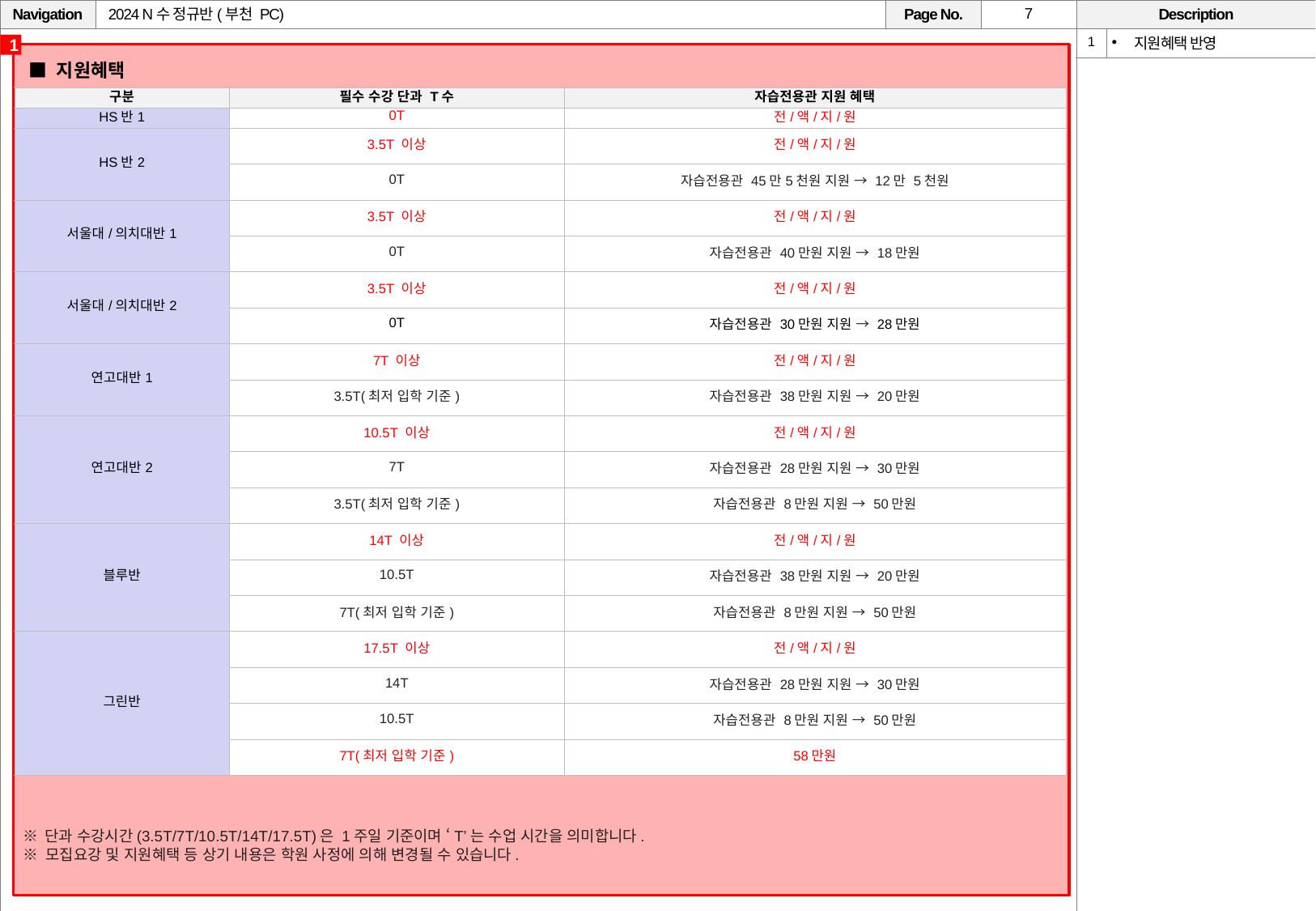

# 2024 N수 정규반(부천 PC)
| 1 | 지원혜택 반영 |
| --- | --- |
1

■ 지원혜택
| 구분 | 필수 수강 단과 T수 | 자습전용관 지원 혜택 |
| --- | --- | --- |
| HS반1 | 0T | 전/액/지/원 |
| HS반2 | 3.5T 이상 | 전/액/지/원 |
|  | 0T | 자습전용관 45만5천원 지원 → 12만 5천원 |
| 서울대/의치대반1 | 3.5T 이상 | 전/액/지/원 |
|  | 0T | 자습전용관 40만원 지원 → 18만원 |
| 서울대/의치대반2 | 3.5T 이상 | 전/액/지/원 |
|  | 0T | 자습전용관 30만원 지원 → 28만원 |
| 연고대반1 | 7T 이상 | 전/액/지/원 |
|  | 3.5T(최저 입학 기준) | 자습전용관 38만원 지원 → 20만원 |
| 연고대반2 | 10.5T 이상 | 전/액/지/원 |
|  | 7T | 자습전용관 28만원 지원 → 30만원 |
|  | 3.5T(최저 입학 기준) | 자습전용관 8만원 지원 → 50만원 |
| 블루반 | 14T 이상 | 전/액/지/원 |
|  | 10.5T | 자습전용관 38만원 지원 → 20만원 |
|  | 7T(최저 입학 기준) | 자습전용관 8만원 지원 → 50만원 |
| 그린반 | 17.5T 이상 | 전/액/지/원 |
|  | 14T | 자습전용관 28만원 지원 → 30만원 |
|  | 10.5T | 자습전용관 8만원 지원 → 50만원 |
|  | 7T(최저 입학 기준) | 58만원 |
※ 단과 수강시간(3.5T/7T/10.5T/14T/17.5T)은 1주일 기준이며 ‘T’는 수업 시간을 의미합니다.
※ 모집요강 및 지원혜택 등 상기 내용은 학원 사정에 의해 변경될 수 있습니다.